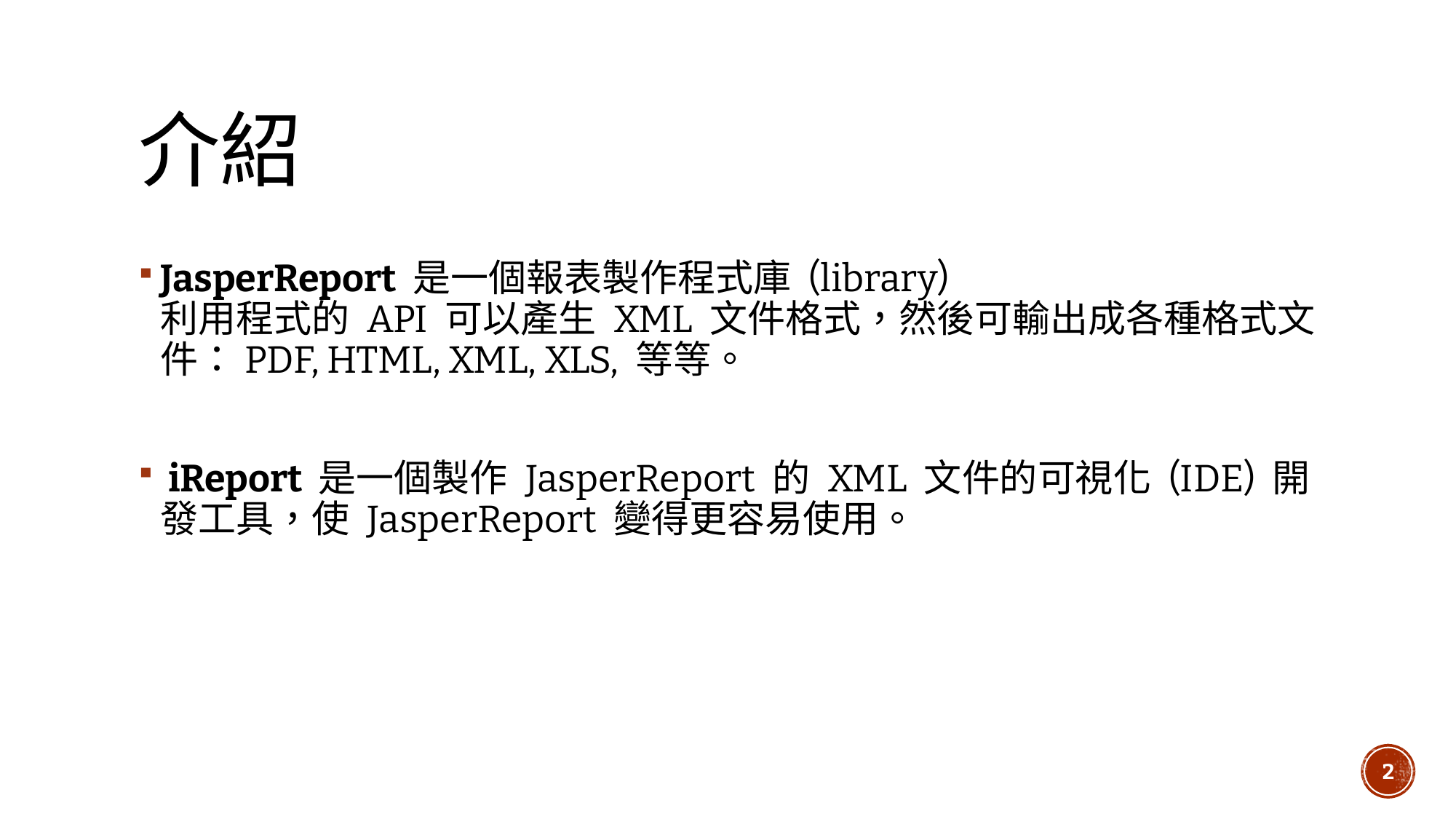

# 介紹
JasperReport 是一個報表製作程式庫 (library) 
利用程式的 API 可以產生 XML 文件格式，然後可輸出成各種格式文件：PDF, HTML, XML, XLS, 等等。

 iReport 是一個製作 JasperReport 的 XML 文件的可視化 (IDE) 開發工具，使 JasperReport 變得更容易使用。
2